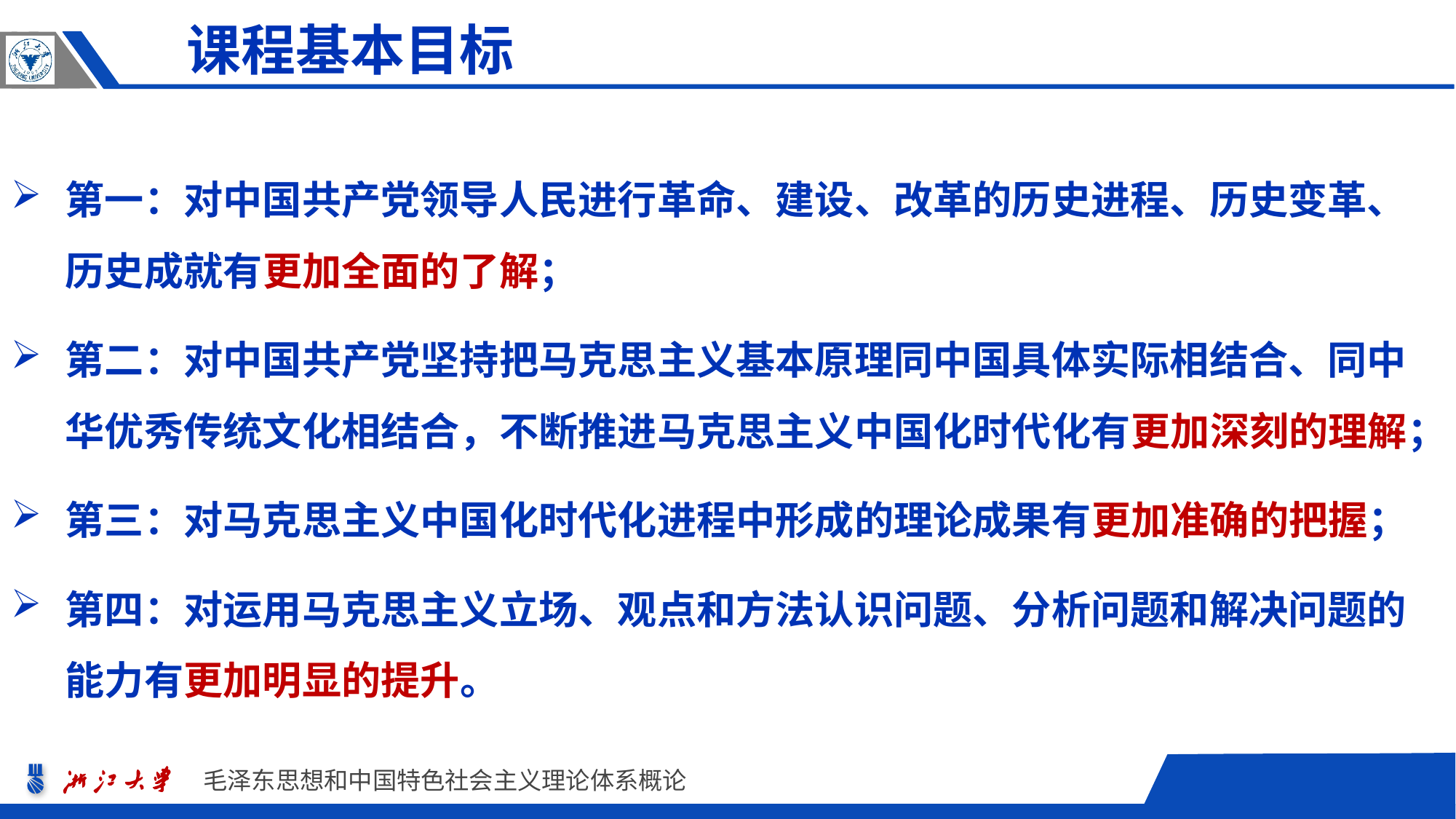

课程基本目标
第一：对中国共产党领导人民进行革命、建设、改革的历史进程、历史变革、历史成就有更加全面的了解；
第二：对中国共产党坚持把马克思主义基本原理同中国具体实际相结合、同中华优秀传统文化相结合，不断推进马克思主义中国化时代化有更加深刻的理解；
第三：对马克思主义中国化时代化进程中形成的理论成果有更加准确的把握；
第四：对运用马克思主义立场、观点和方法认识问题、分析问题和解决问题的能力有更加明显的提升。